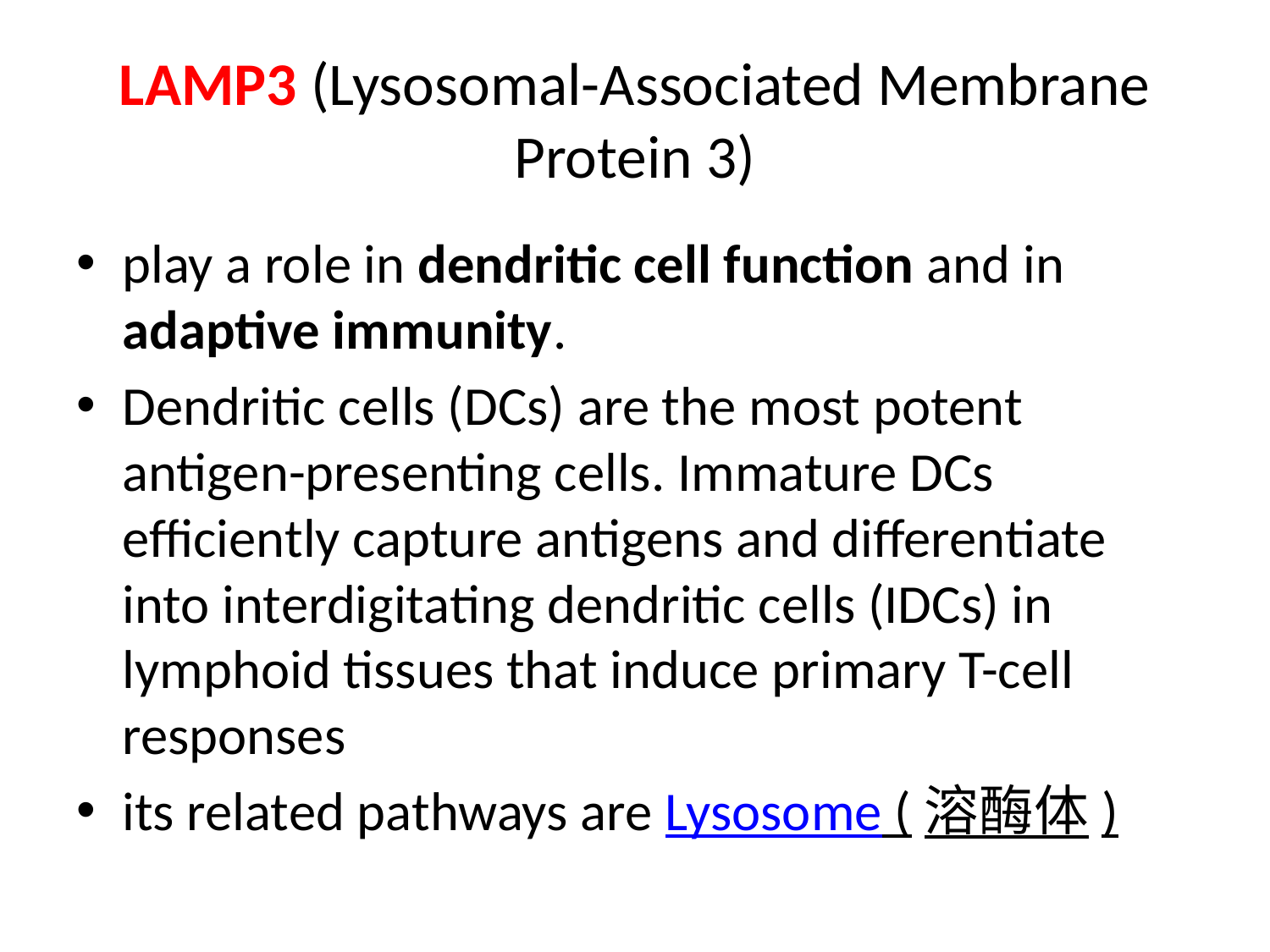

# LAMP3 (Lysosomal-Associated Membrane Protein 3)
play a role in dendritic cell function and in adaptive immunity.
Dendritic cells (DCs) are the most potent antigen-presenting cells. Immature DCs efficiently capture antigens and differentiate into interdigitating dendritic cells (IDCs) in lymphoid tissues that induce primary T-cell responses
its related pathways are Lysosome (溶酶体)